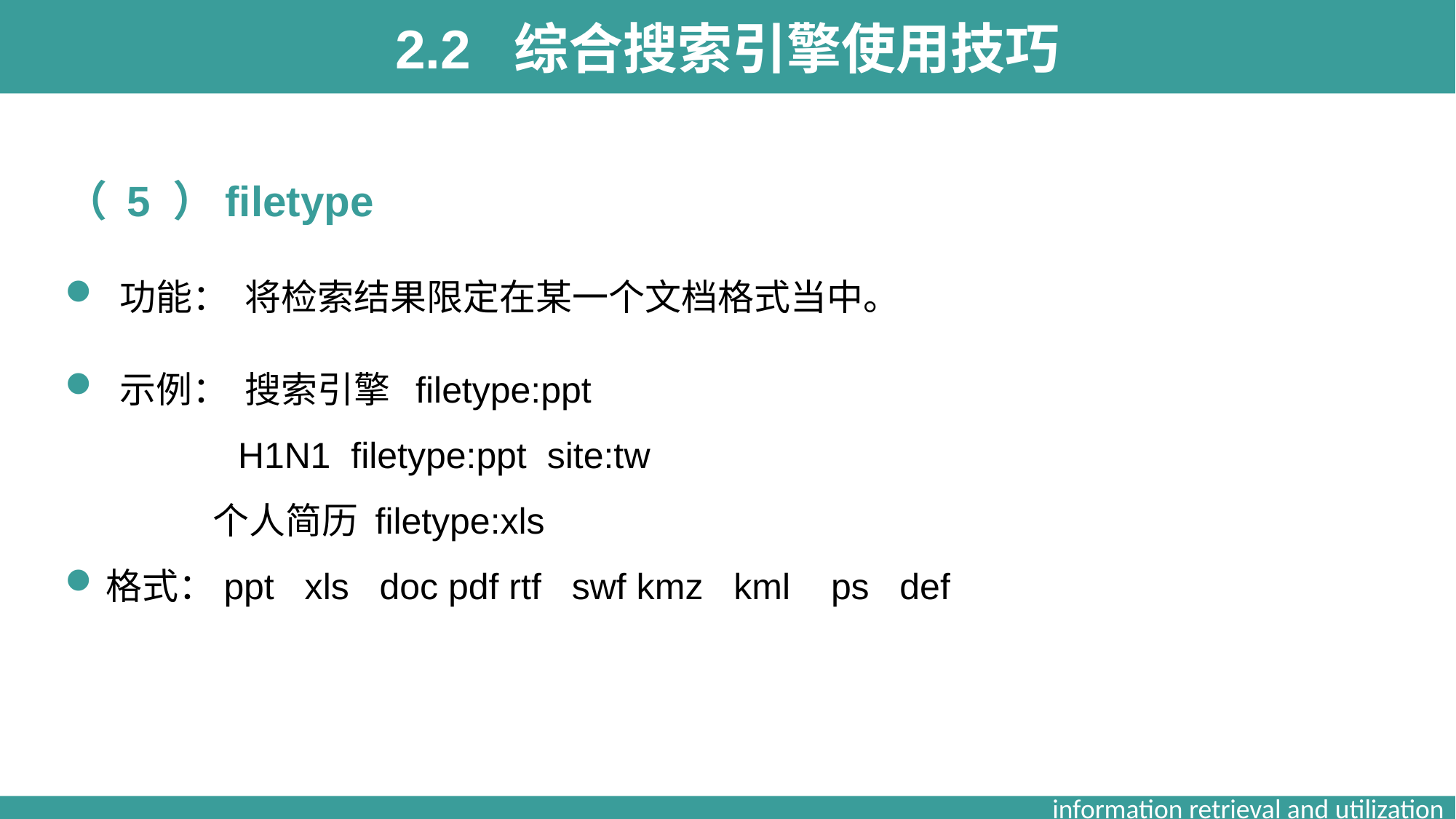

2.2  综合搜索引擎使用技巧
（ 5 ）filetype

功能：  将检索结果限定在某一个文档格式当中。

示例：  搜索引擎  filetype:ppt
                 H1N1  filetype:ppt  site:tw
                 个人简历 filetype:xls
格式：ppt   xls   doc pdf rtf   swf kmz   kml    ps   def

information retrieval and utilization